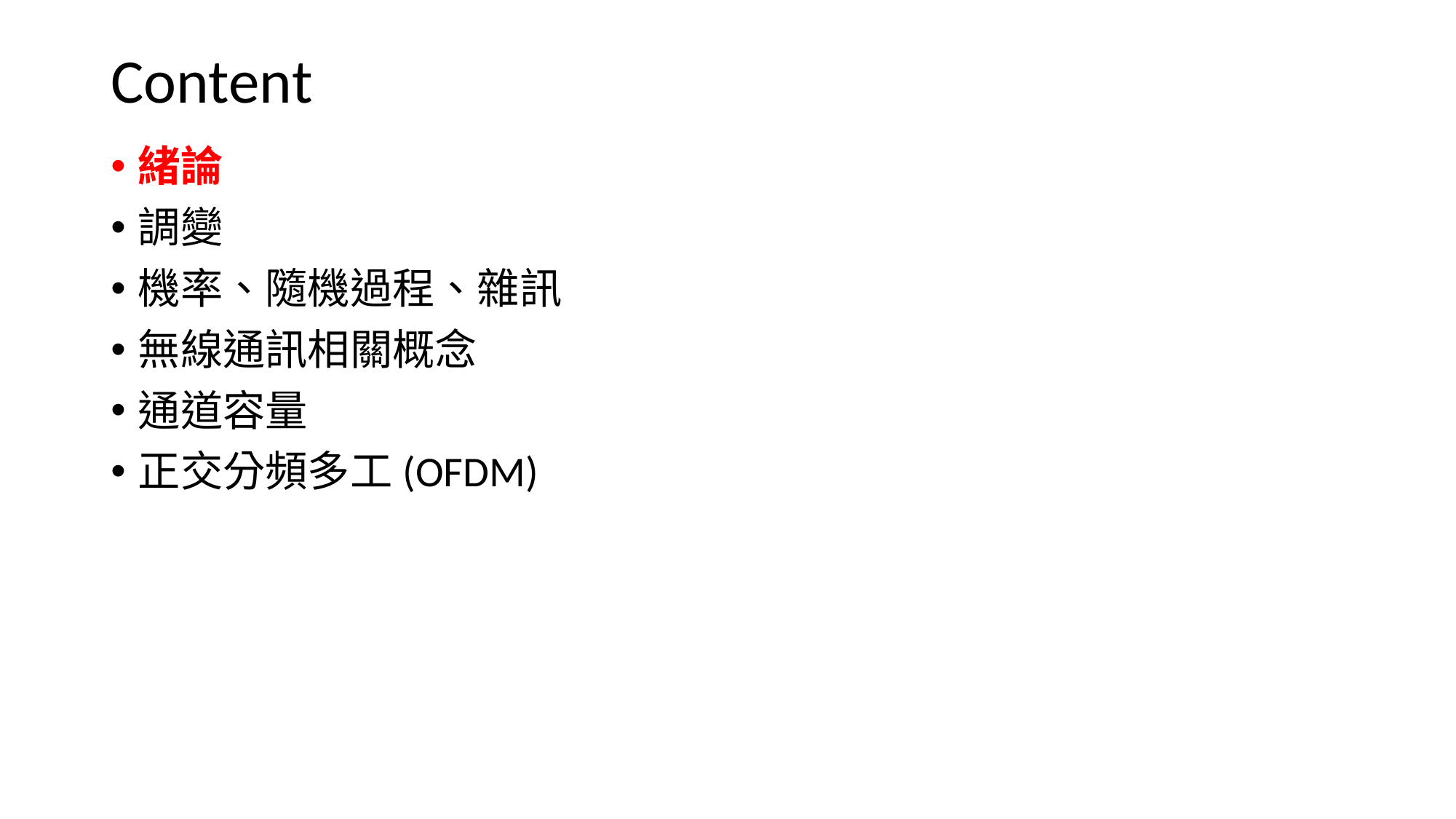

# Content
緒論
調變
機率、隨機過程、雜訊
無線通訊相關概念
通道容量
正交分頻多工(OFDM)